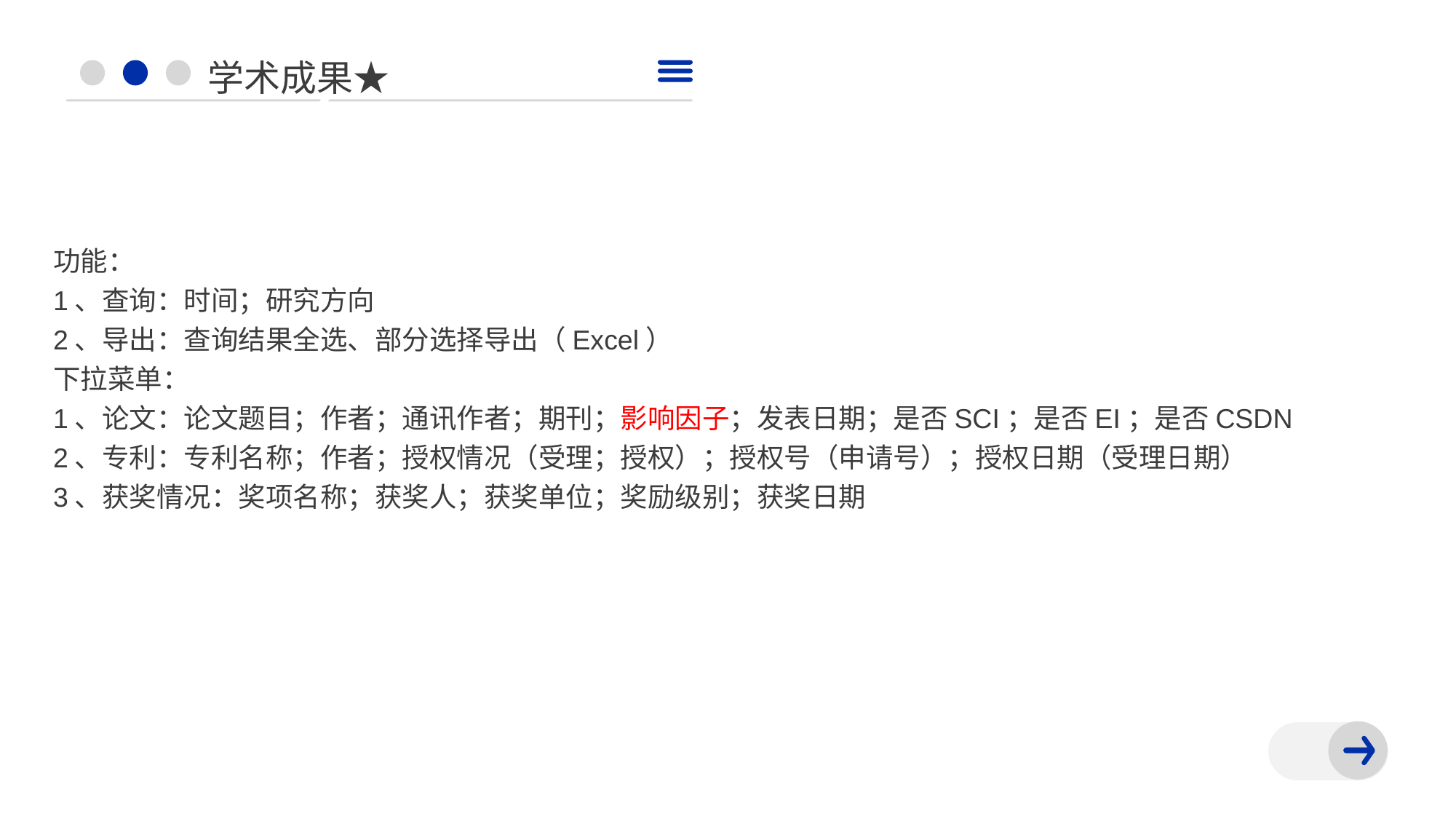

学术成果★

功能：
1、查询：时间；研究方向
2、导出：查询结果全选、部分选择导出（Excel）
下拉菜单：
1、论文：论文题目；作者；通讯作者；期刊；影响因子；发表日期；是否SCI；是否EI；是否CSDN
2、专利：专利名称；作者；授权情况（受理；授权）；授权号（申请号）；授权日期（受理日期）
3、获奖情况：奖项名称；获奖人；获奖单位；奖励级别；获奖日期